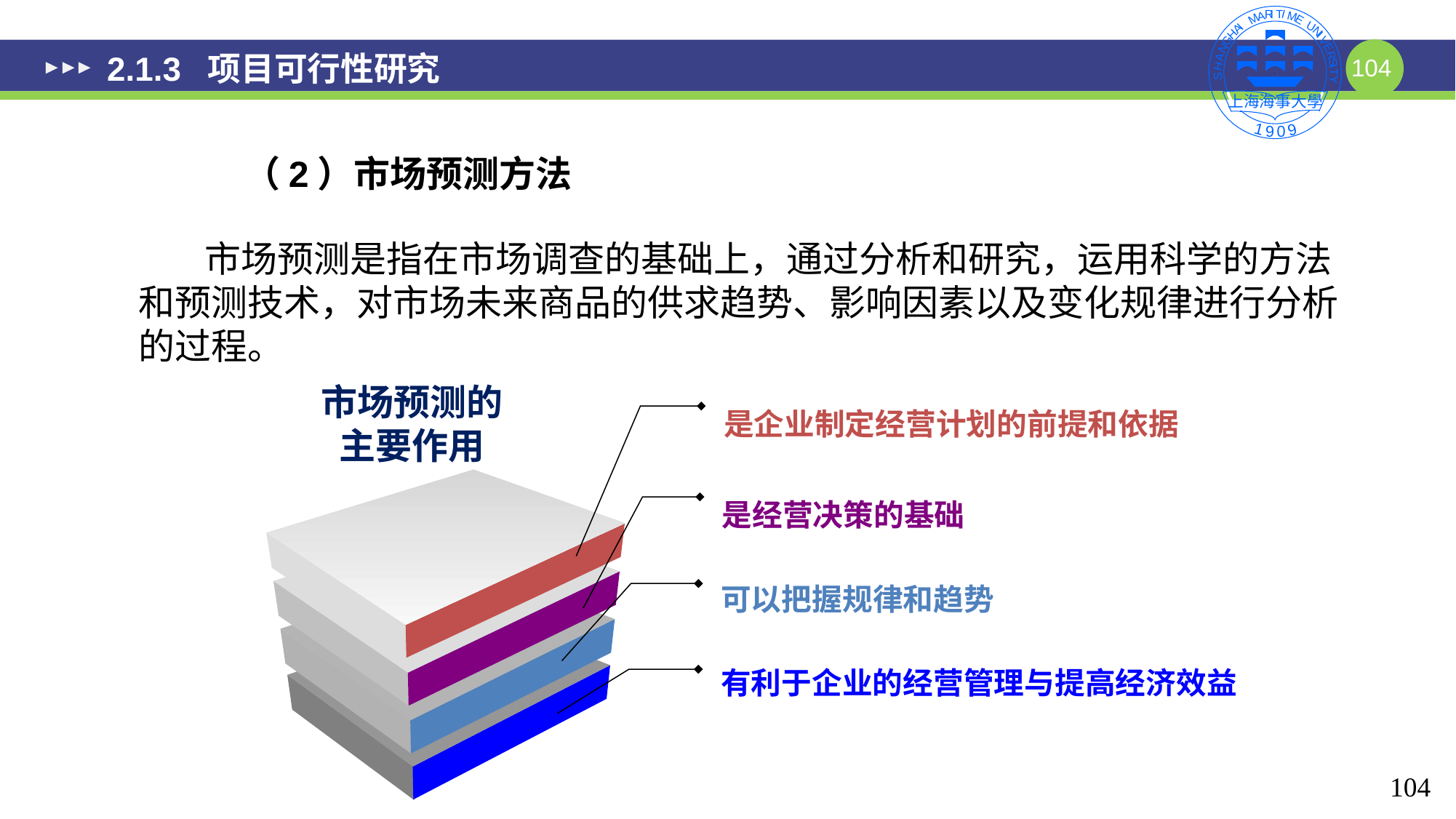

# 2.1.3  项目可行性研究
（2）市场预测方法
       市场预测是指在市场调查的基础上，通过分析和研究，运用科学的方法和预测技术，对市场未来商品的供求趋势、影响因素以及变化规律进行分析的过程。
市场预测的
主要作用
是企业制定经营计划的前提和依据

是经营决策的基础
可以把握规律和趋势
有利于企业的经营管理与提高经济效益
104
104